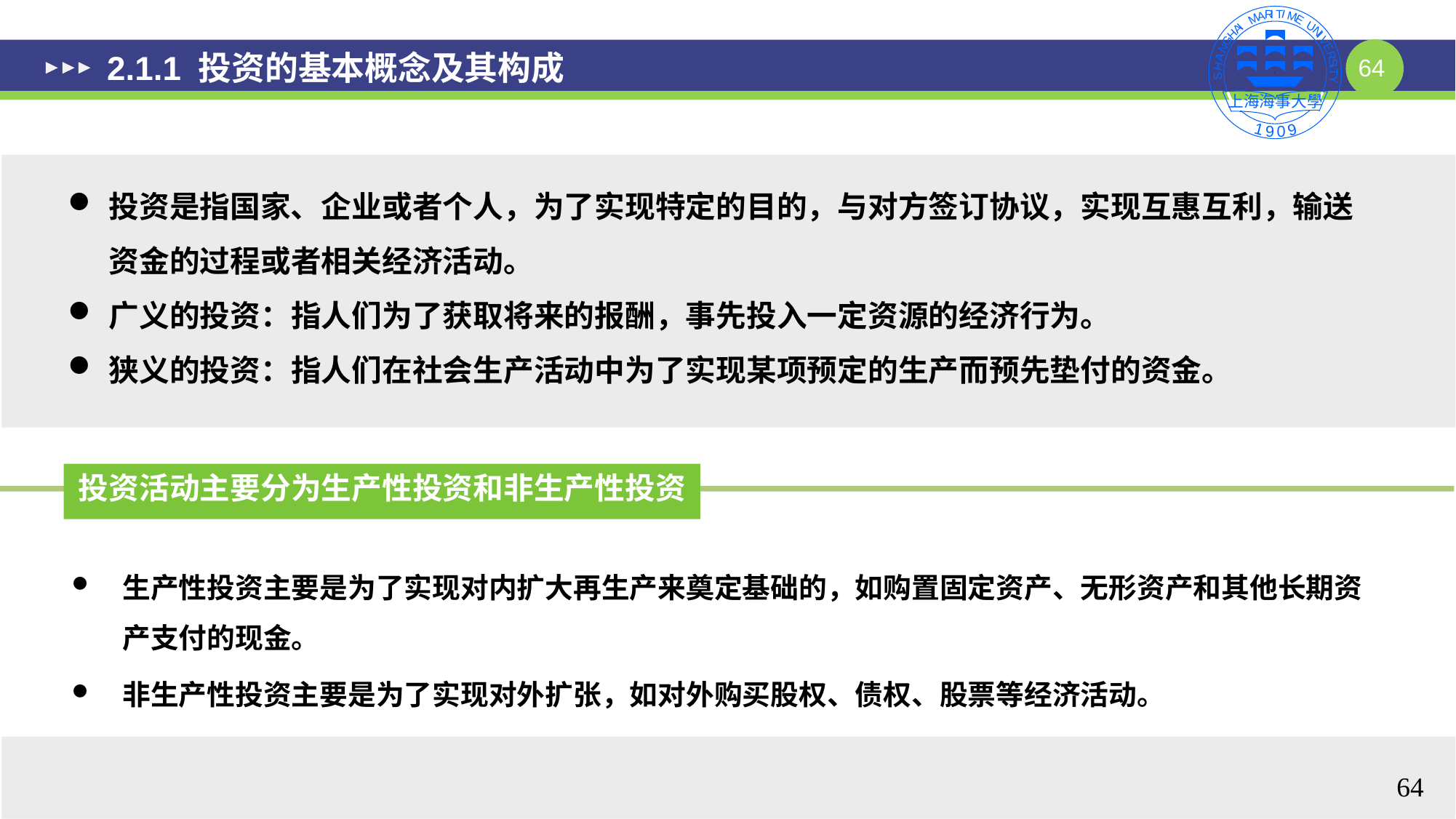

# 2.1.1 投资的基本概念及其构成

投资是指国家、企业或者个人，为了实现特定的目的，与对方签订协议，实现互惠互利，输送资金的过程或者相关经济活动。
广义的投资：指人们为了获取将来的报酬，事先投入一定资源的经济行为。
狭义的投资：指人们在社会生产活动中为了实现某项预定的生产而预先垫付的资金。
投资活动主要分为生产性投资和非生产性投资

生产性投资主要是为了实现对内扩大再生产来奠定基础的，如购置固定资产、无形资产和其他长期资产支付的现金。
非生产性投资主要是为了实现对外扩张，如对外购买股权、债权、股票等经济活动。

64
64